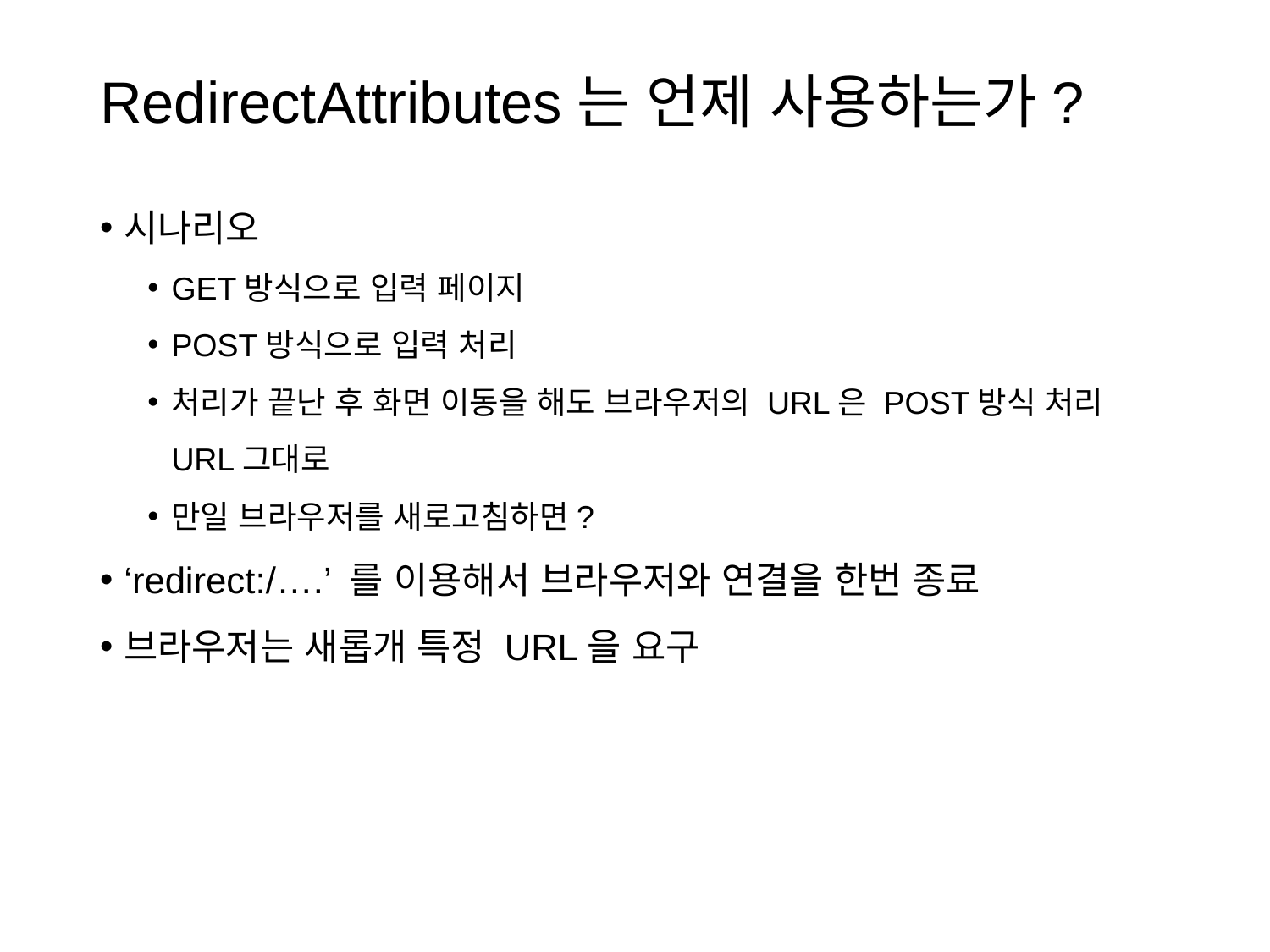

# RedirectAttributes는 언제 사용하는가?
시나리오
GET방식으로 입력 페이지
POST방식으로 입력 처리
처리가 끝난 후 화면 이동을 해도 브라우저의 URL은 POST방식 처리 URL그대로
만일 브라우저를 새로고침하면?
‘redirect:/….’ 를 이용해서 브라우저와 연결을 한번 종료
브라우저는 새롭개 특정 URL을 요구